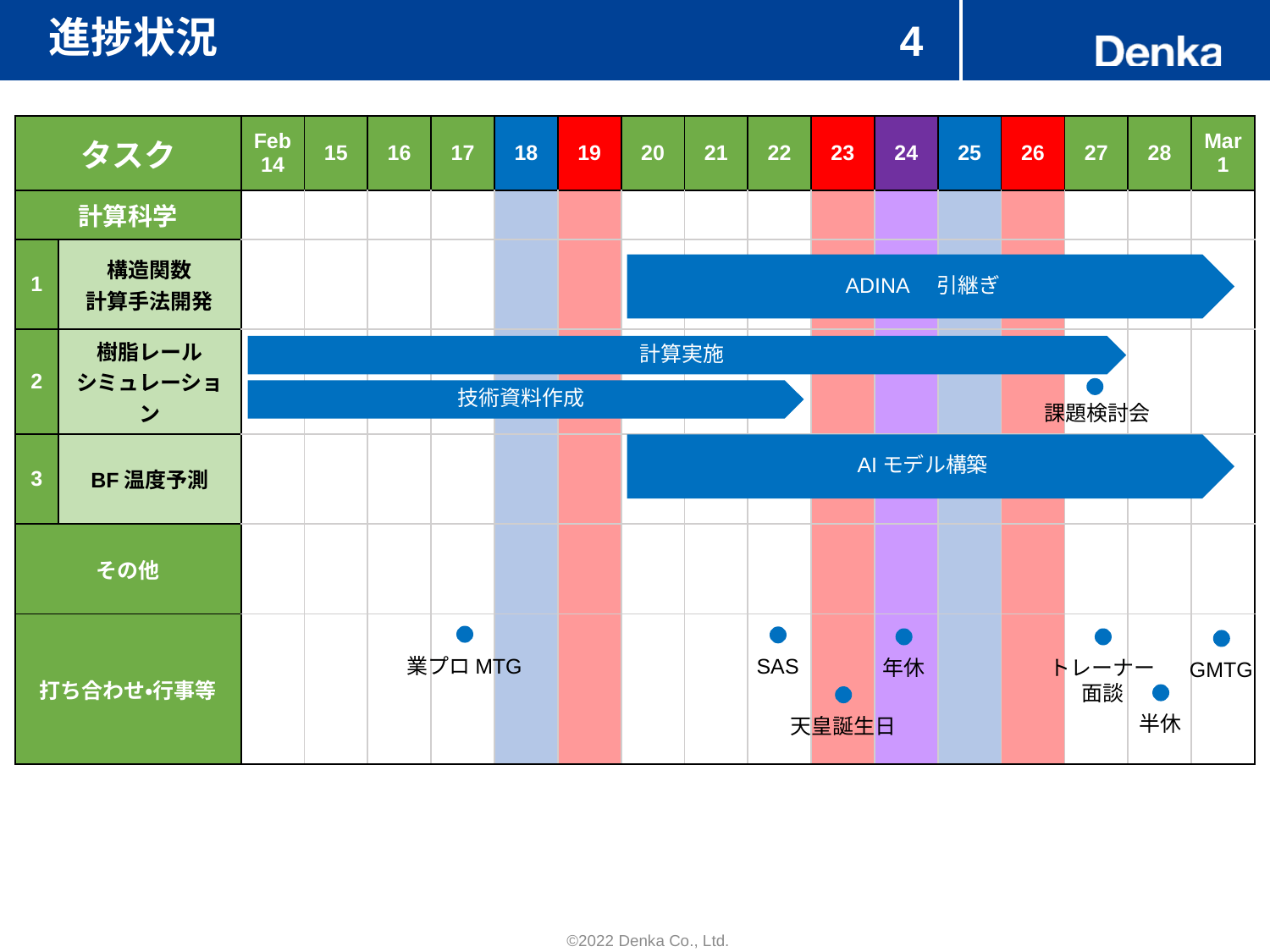

# 進捗状況
4
| タスク |  | Feb 14 | 15 | 16 | 17 | 18 | 19 | 20 | 21 | 22 | 23 | 24 | 25 | 26 | 27 | 28 | Mar 1 |
| --- | --- | --- | --- | --- | --- | --- | --- | --- | --- | --- | --- | --- | --- | --- | --- | --- | --- |
| 計算科学 |  |  |  |  |  |  |  |  |  |  |  |  |  |  |  |  |  |
| 1 | 構造関数 計算手法開発 |  |  |  |  |  |  |  |  |  |  |  |  |  |  |  |  |
| 2 | 樹脂レール シミュレーション |  |  |  |  |  |  |  |  |  |  |  |  |  |  |  |  |
| 3 | BF温度予測 |  |  |  |  |  |  |  |  |  |  |  |  |  |  |  |  |
| その他 |  |  |  |  |  |  |  |  |  |  |  |  |  |  |  |  |  |
| 打ち合わせ・行事等 | 打ち合わせ |  |  |  |  |  |  |  |  |  |  |  |  |  |  |  |  |
ADINA　引継ぎ
計算実施

技術資料作成
課題検討会
AIモデル構築

業プロMTG
SAS
年休
トレーナー
面談
GMTG

半休
天皇誕生日